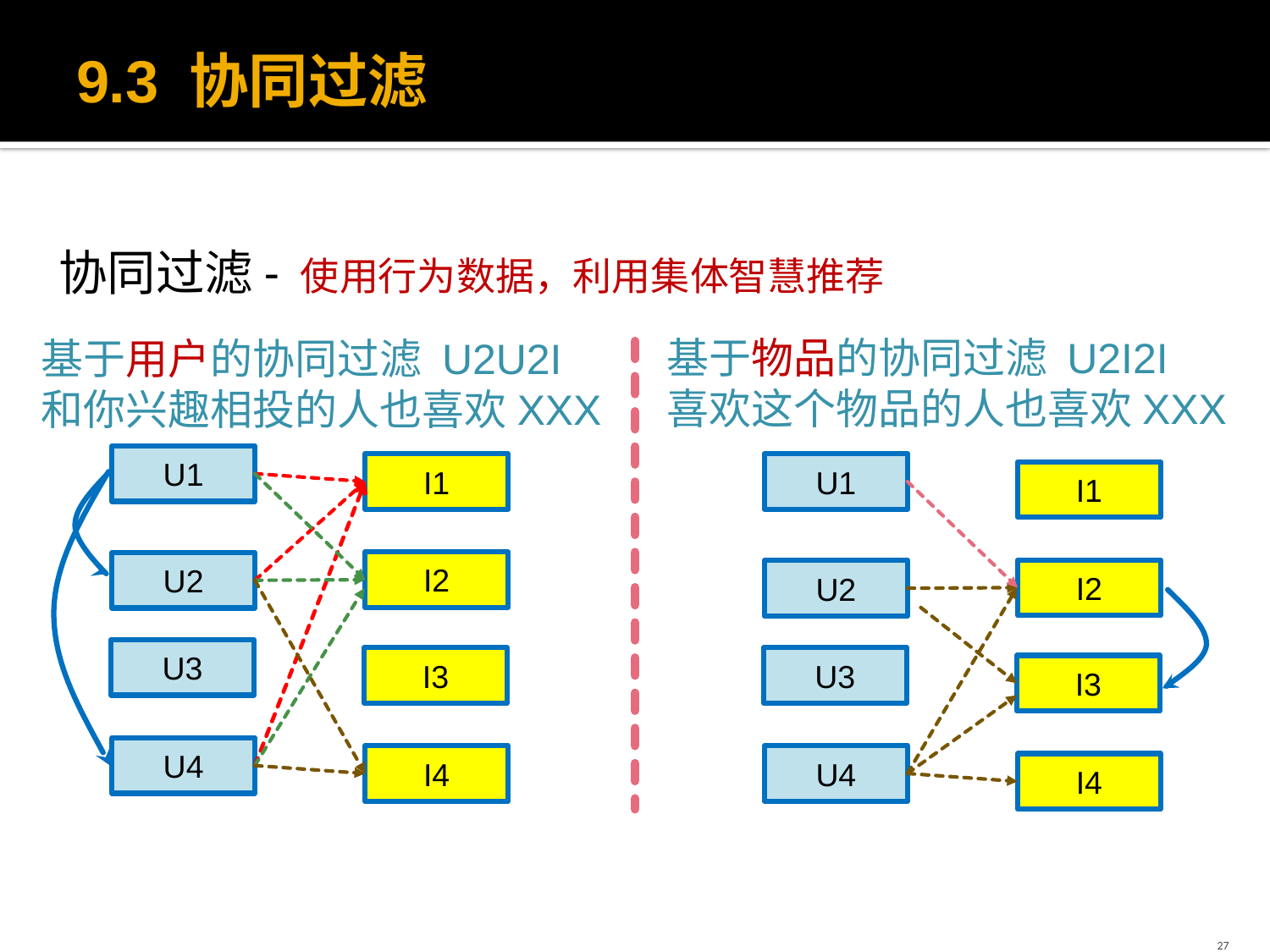

# 9.3 协同过滤
协同过滤- 使用行为数据，利用集体智慧推荐
基于物品的协同过滤 U2I2I
喜欢这个物品的人也喜欢XXX
基于用户的协同过滤 U2U2I
和你兴趣相投的人也喜欢XXX
U1
I1
U1
I1

I2
U2
I2
U2

U3
I3
U3
I3
U4
I4
U4
I4
27